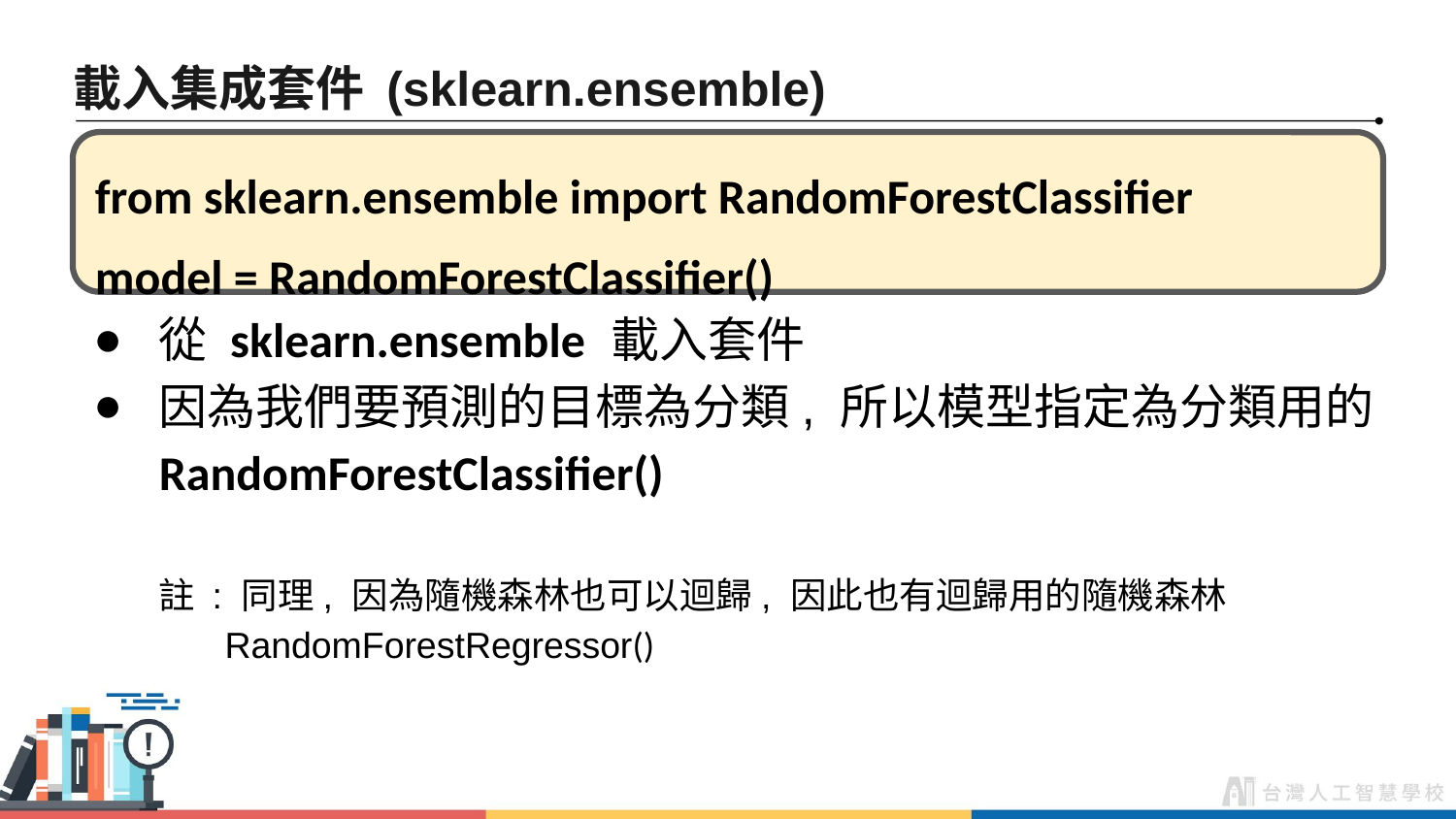

# 載入集成套件 (sklearn.ensemble)

from sklearn.ensemble import RandomForestClassifier
model = RandomForestClassifier()
從 sklearn.ensemble 載入套件
因為我們要預測的目標為分類, 所以模型指定為分類用的RandomForestClassifier()

註 : 同理, 因為隨機森林也可以迴歸, 因此也有迴歸用的隨機森林
        RandomForestRegressor()